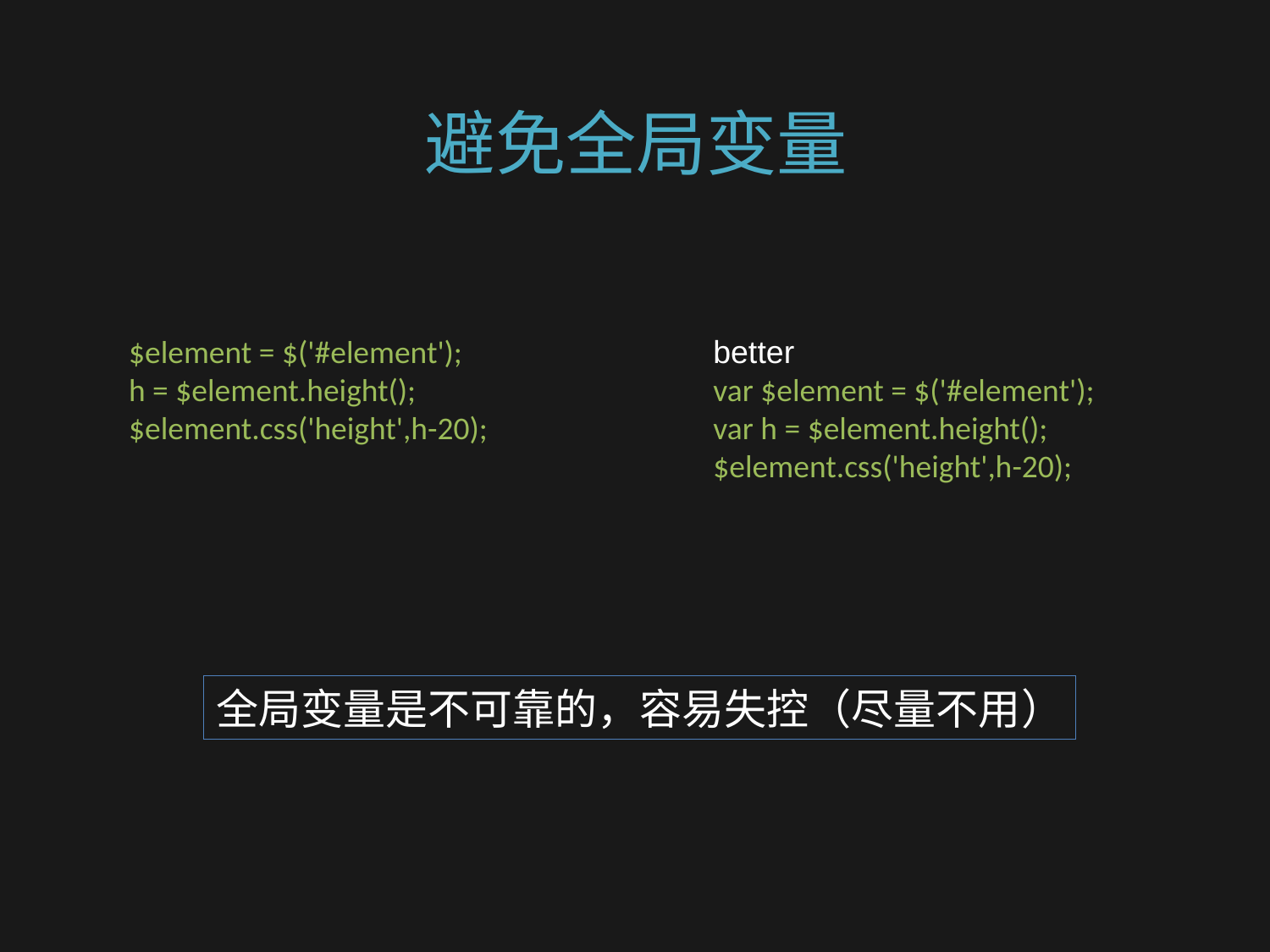

# 避免全局变量
$element = $('#element');
h = $element.height();
$element.css('height',h-20);
better
var $element = $('#element');
var h = $element.height();
$element.css('height',h-20);
全局变量是不可靠的，容易失控（尽量不用）